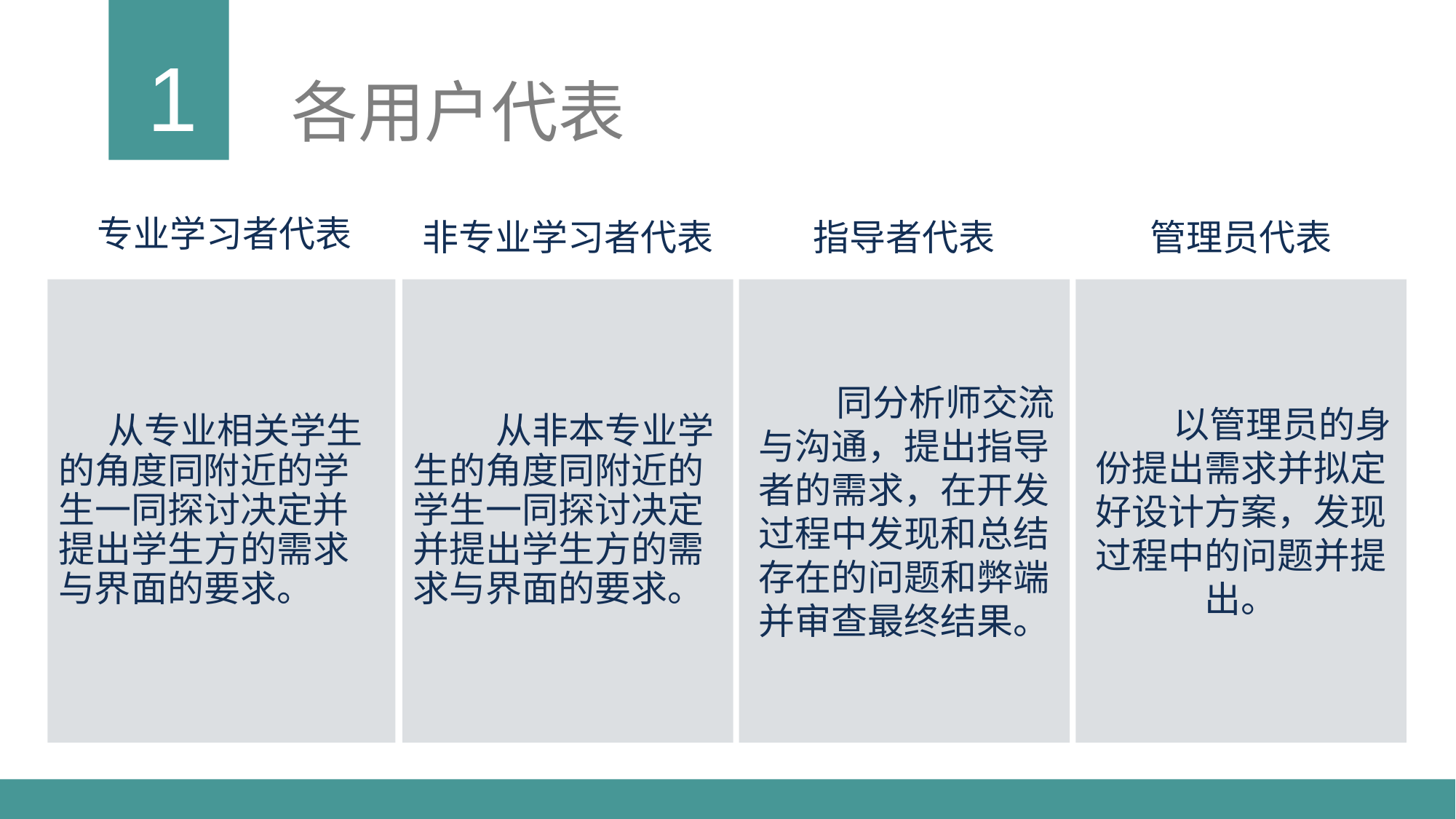

1
各用户代表

专业学习者代表
     从专业相关学生的角度同附近的学生一同探讨决定并提出学生方的需求与界面的要求。

非专业学习者代表
         从非本专业学生的角度同附近的学生一同探讨决定并提出学生方的需求与界面的要求。

指导者代表
         同分析师交流与沟通，提出指导者的需求，在开发过程中发现和总结存在的问题和弊端并审查最终结果。

管理员代表
         以管理员的身份提出需求并拟定好设计方案，发现过程中的问题并提出。